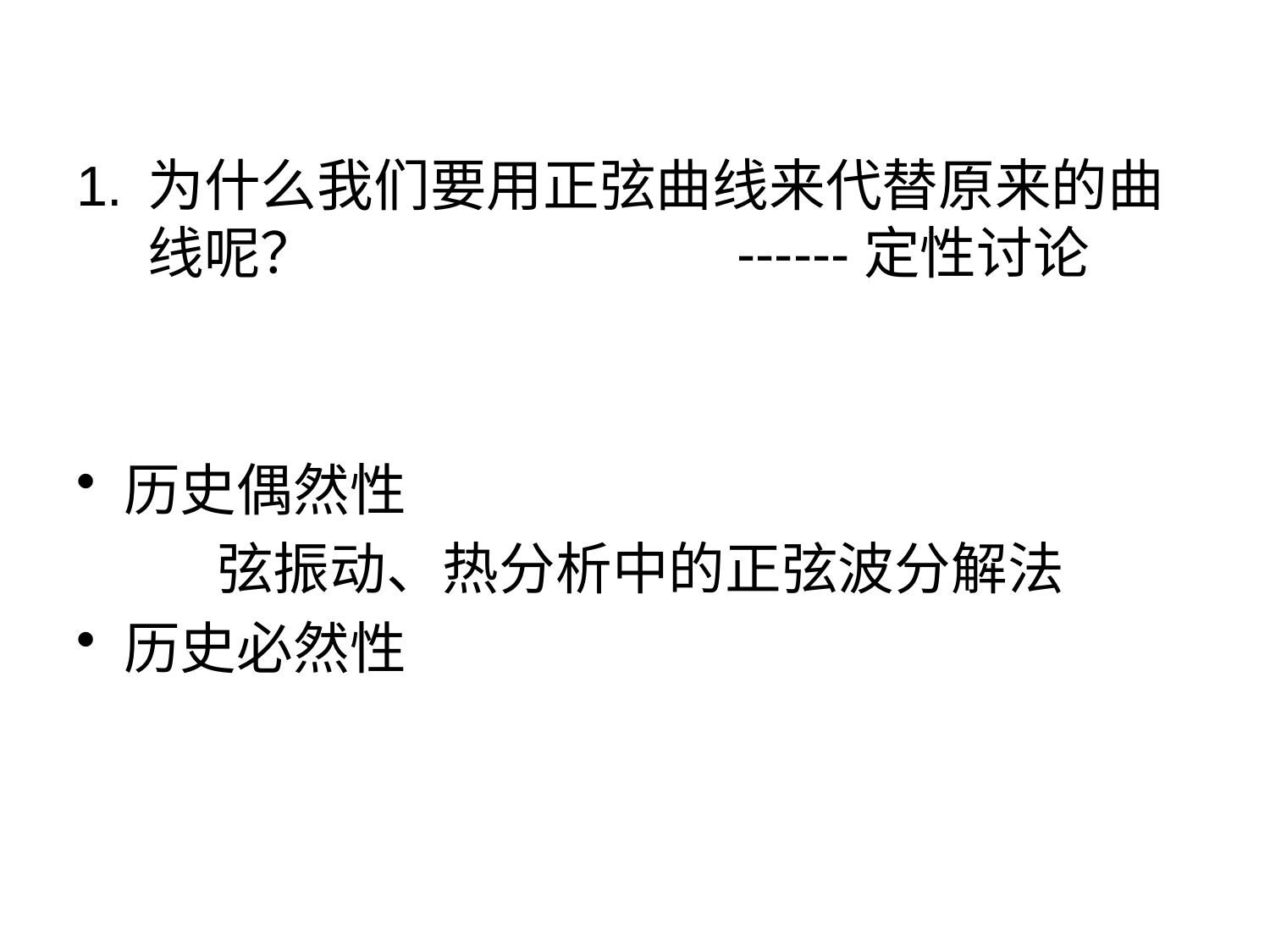

# 为什么我们要用正弦曲线来代替原来的曲线呢？                                ------定性讨论

历史偶然性
          弦振动、热分析中的正弦波分解法
历史必然性